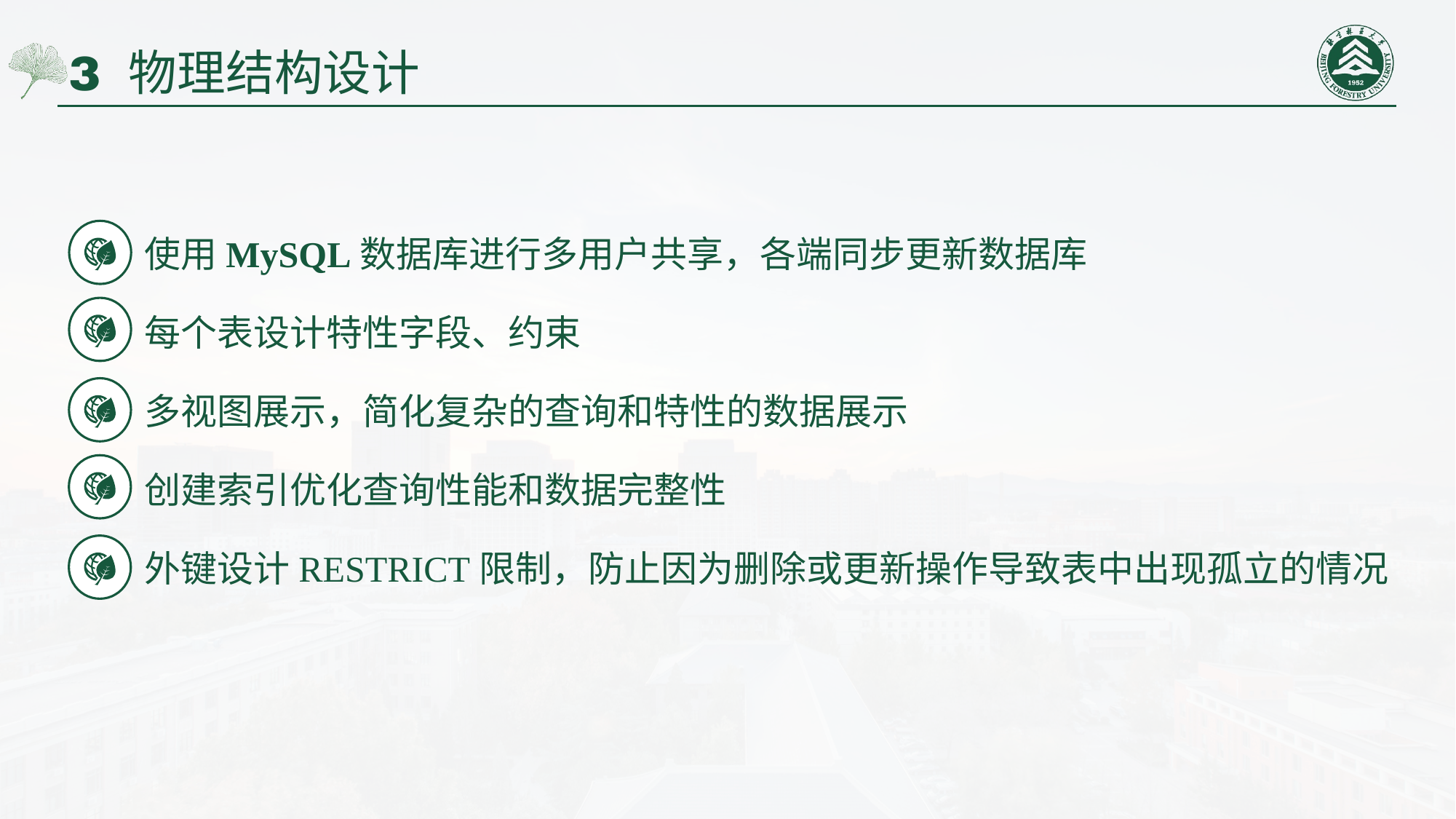

# 3 物理结构设计
使用MySQL数据库进行多用户共享，各端同步更新数据库

每个表设计特性字段、约束

多视图展示，简化复杂的查询和特性的数据展示

创建索引优化查询性能和数据完整性

外键设计RESTRICT限制，防止因为删除或更新操作导致表中出现孤立的情况

11